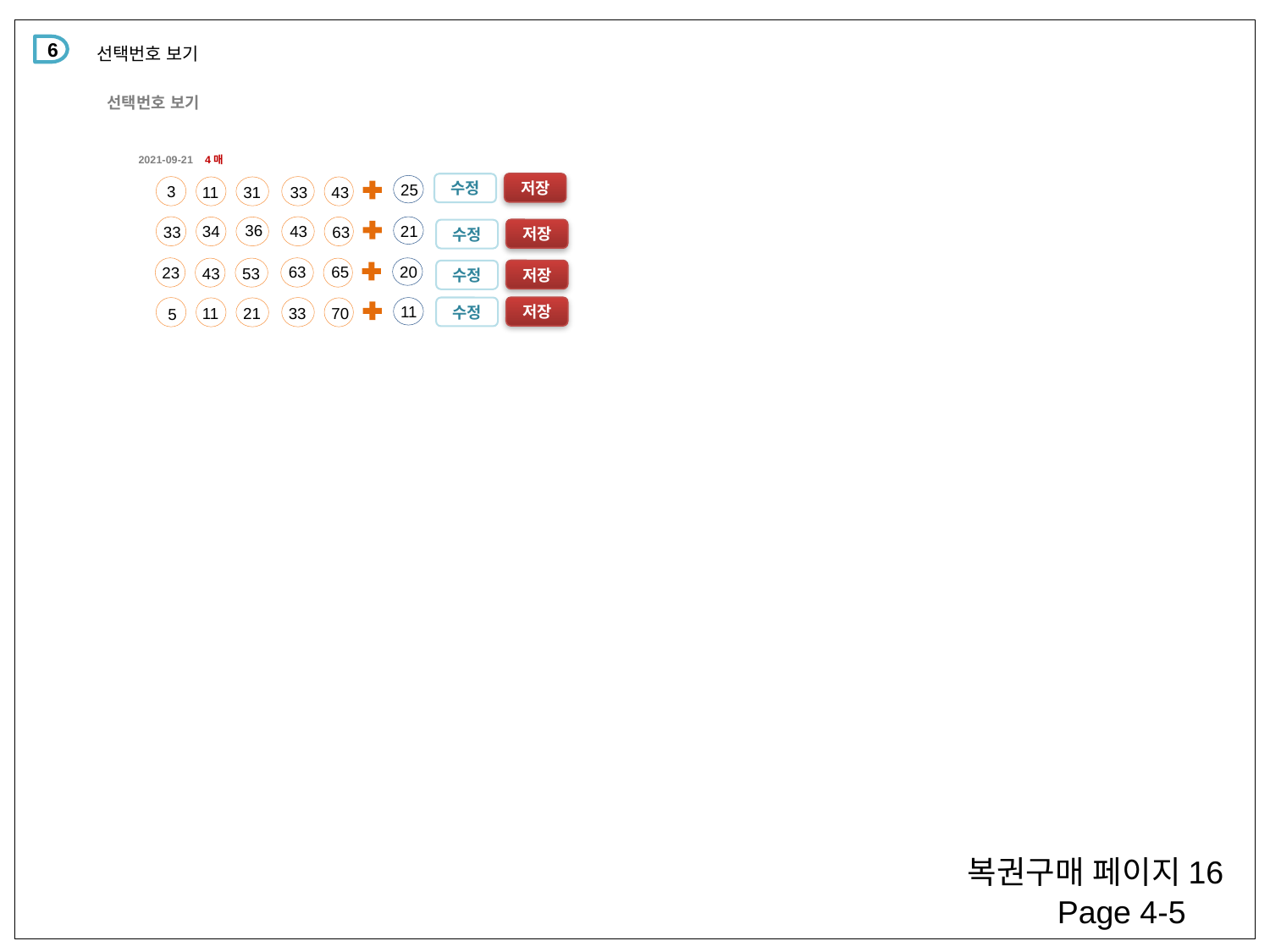

6
선택번호 보기
선택번호 보기
2021-09-21    4매
저장
25
수정

3
43
11
31
33
36
34
21
43
33
63

저장
수정
20
63
65
23
43
53

저장
수정
11
21
33
11
70
저장

수정
5
복권구매 페이지16
Page 4-5